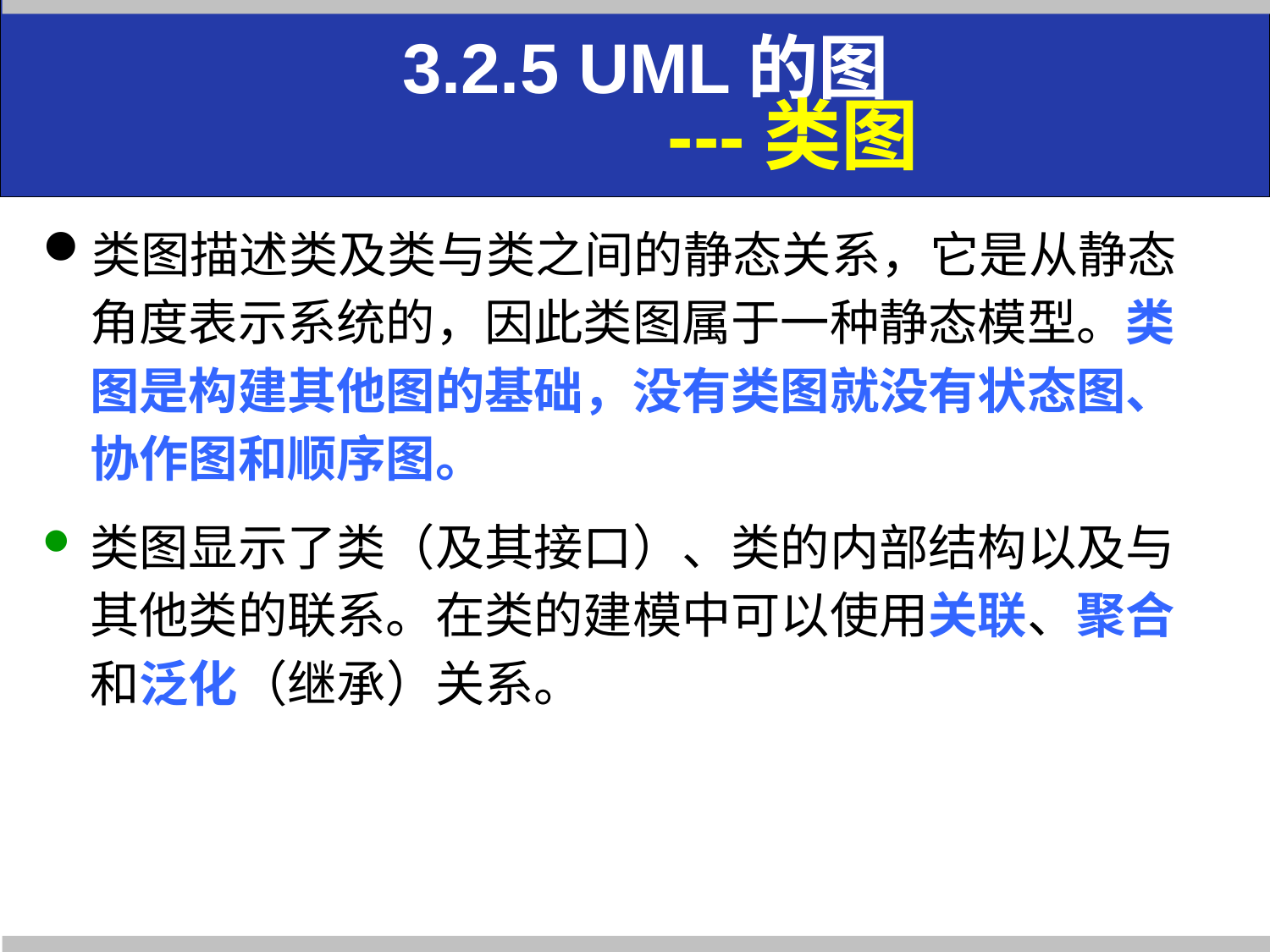

3.2.5 UML的图
                 ---类图
类图描述类及类与类之间的静态关系，它是从静态角度表示系统的，因此类图属于一种静态模型。类图是构建其他图的基础，没有类图就没有状态图、协作图和顺序图。
类图显示了类（及其接口）、类的内部结构以及与其他类的联系。在类的建模中可以使用关联、聚合和泛化（继承）关系。
346